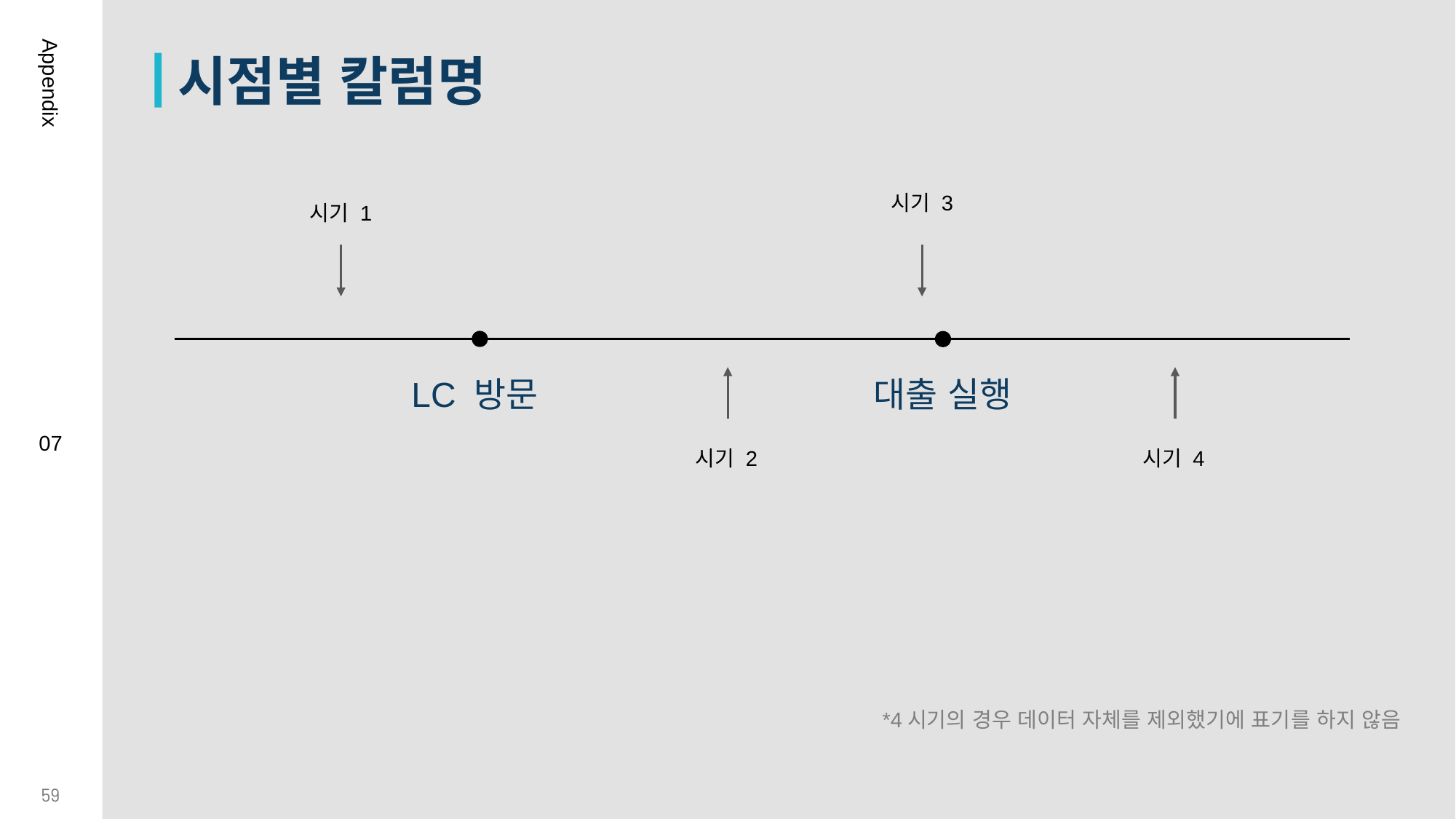

시점별 칼럼명

Appendix
시기 3
시기 1

LC 방문
대출 실행
07
시기 4
시기 2
*4시기의 경우 데이터 자체를 제외했기에 표기를 하지 않음
59